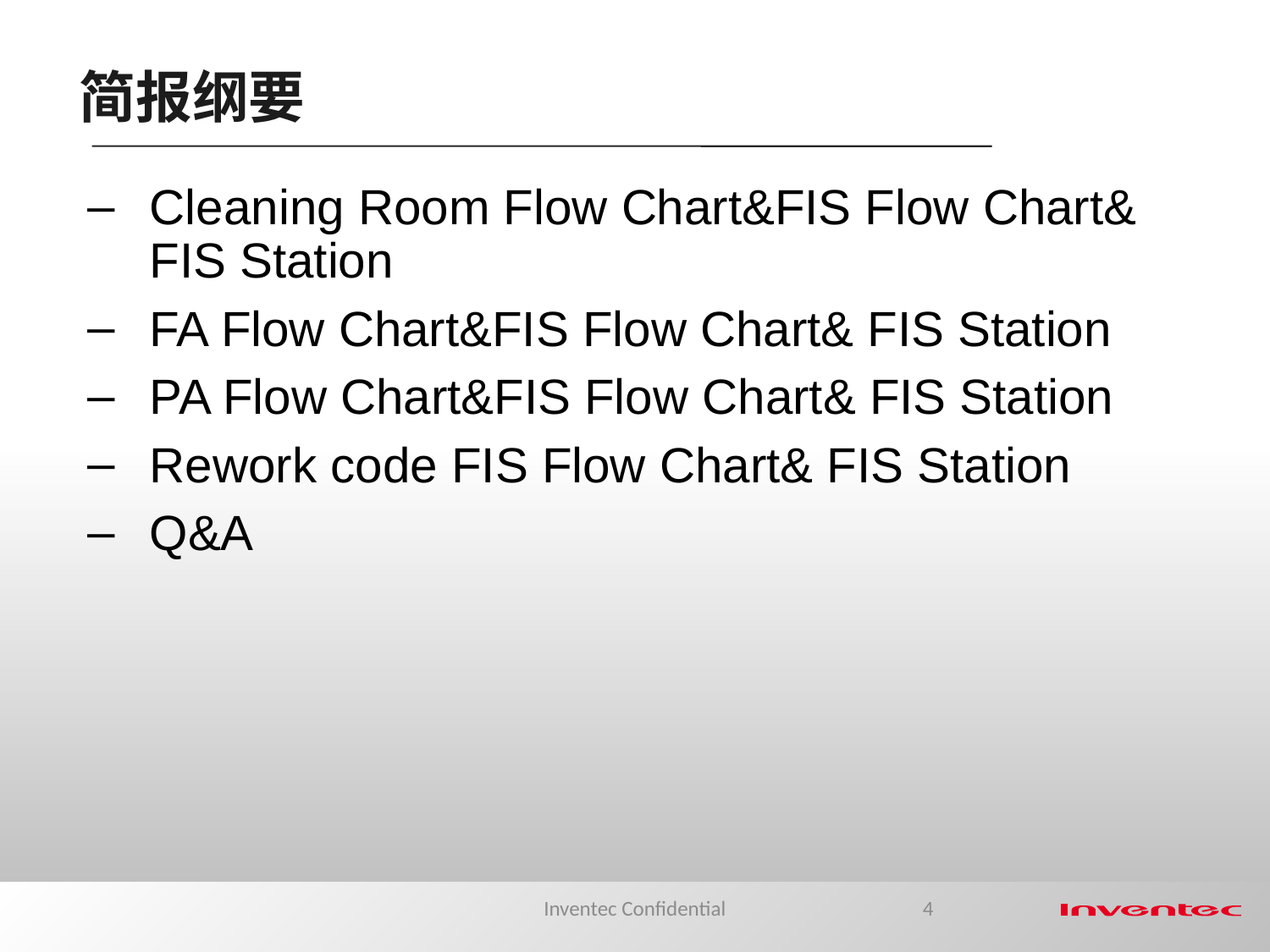

简报纲要

Cleaning Room Flow Chart&FIS Flow Chart& FIS Station
FA Flow Chart&FIS Flow Chart& FIS Station
PA Flow Chart&FIS Flow Chart& FIS Station
Rework code FIS Flow Chart& FIS Station
Q&A
Inventec Confidential
4